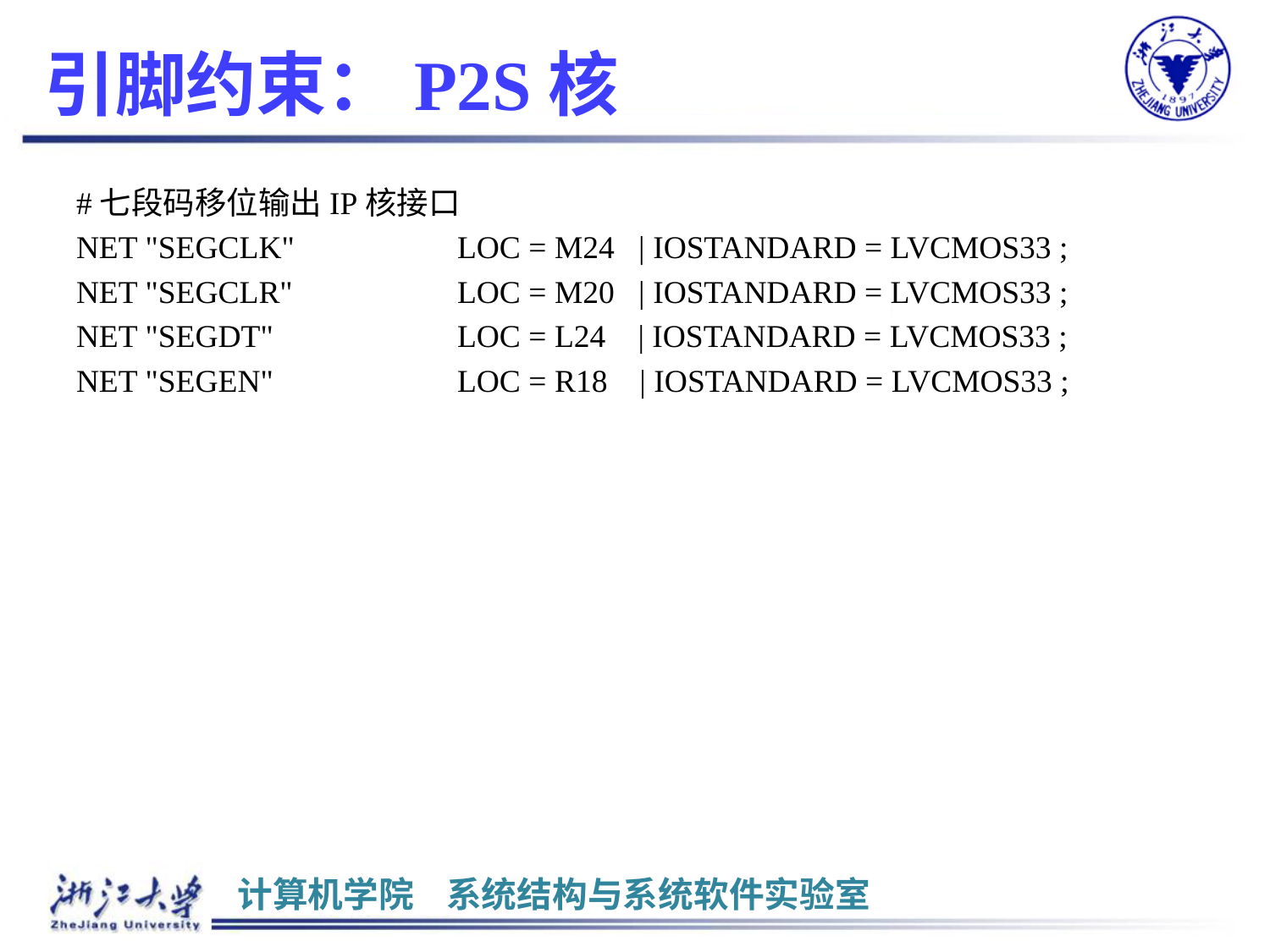

# 引脚约束：P2S核
#七段码移位输出IP核接口
NET "SEGCLK"		LOC = M24   | IOSTANDARD = LVCMOS33 ;
NET "SEGCLR"		LOC = M20   | IOSTANDARD = LVCMOS33 ;
NET "SEGDT"		LOC = L24    | IOSTANDARD = LVCMOS33 ;
NET "SEGEN"		LOC = R18    | IOSTANDARD = LVCMOS33 ;